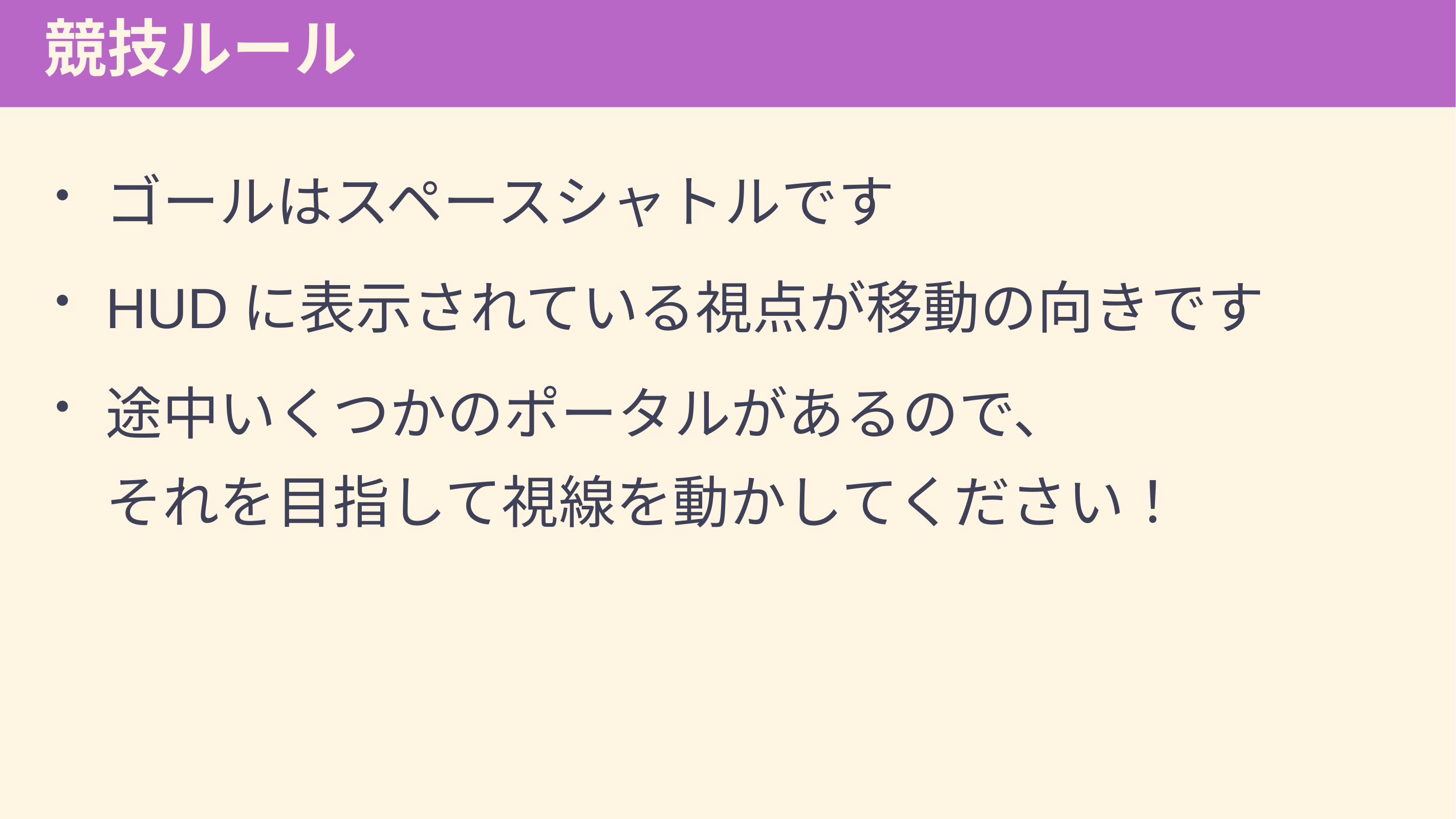

# 競技ルール
ゴールはスペースシャトルです
HUDに表示されている視点が移動の向きです
途中いくつかのポータルがあるので、
それを目指して視線を動かしてください！